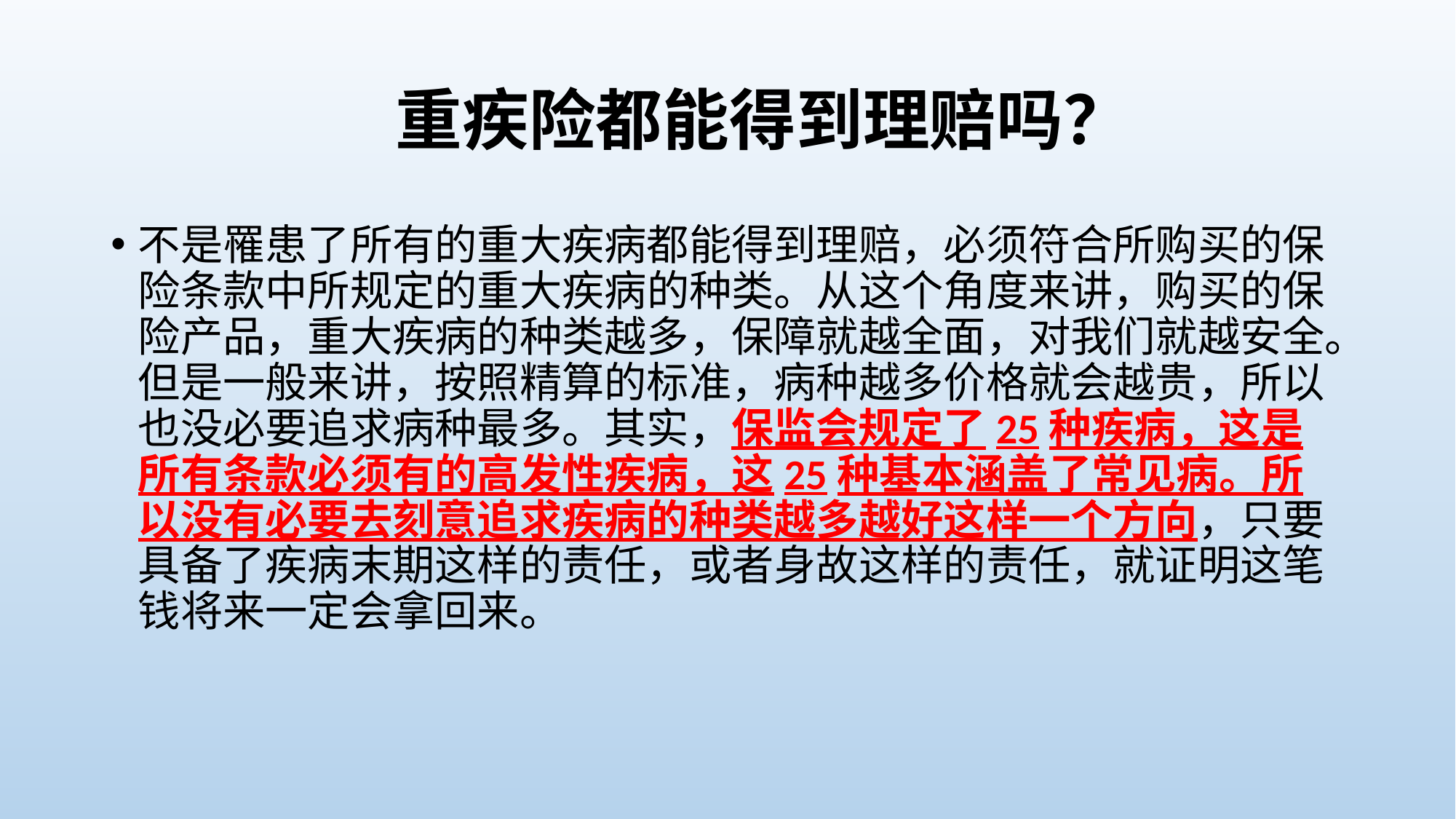

# 重疾险都能得到理赔吗？
不是罹患了所有的重大疾病都能得到理赔，必须符合所购买的保险条款中所规定的重大疾病的种类。从这个角度来讲，购买的保险产品，重大疾病的种类越多，保障就越全面，对我们就越安全。但是一般来讲，按照精算的标准，病种越多价格就会越贵，所以也没必要追求病种最多。其实，保监会规定了25种疾病，这是所有条款必须有的高发性疾病，这25种基本涵盖了常见病。所以没有必要去刻意追求疾病的种类越多越好这样一个方向，只要具备了疾病末期这样的责任，或者身故这样的责任，就证明这笔钱将来一定会拿回来。